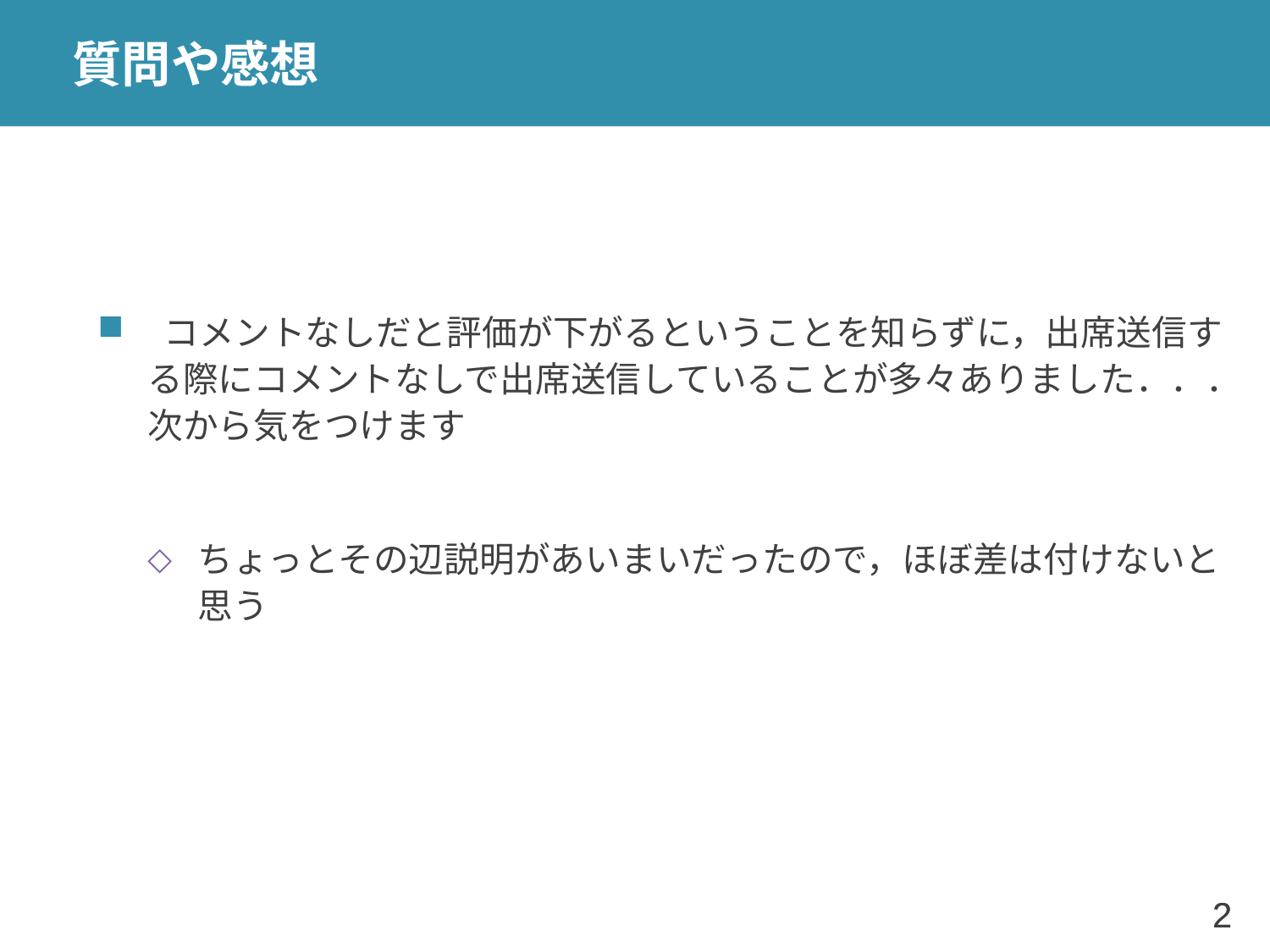

# 質問や感想
 コメントなしだと評価が下がるということを知らずに，出席送信する際にコメントなしで出席送信していることが多々ありました．．．次から気をつけます

ちょっとその辺説明があいまいだったので，ほぼ差は付けないと思う